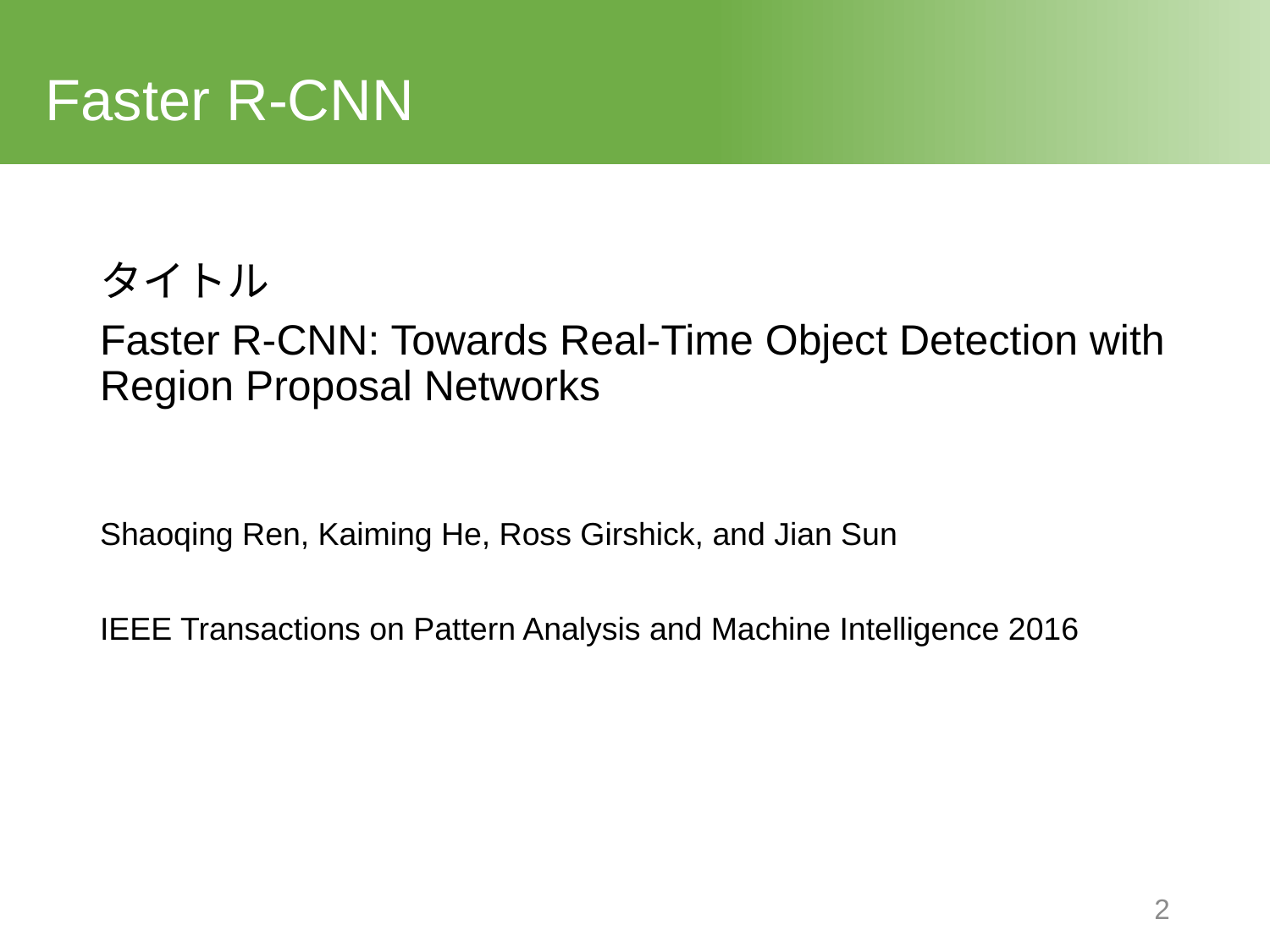

# Faster R-CNN
タイトル
Faster R-CNN: Towards Real-Time Object Detection with Region Proposal Networks

Shaoqing Ren, Kaiming He, Ross Girshick, and Jian Sun

IEEE Transactions on Pattern Analysis and Machine Intelligence 2016
2